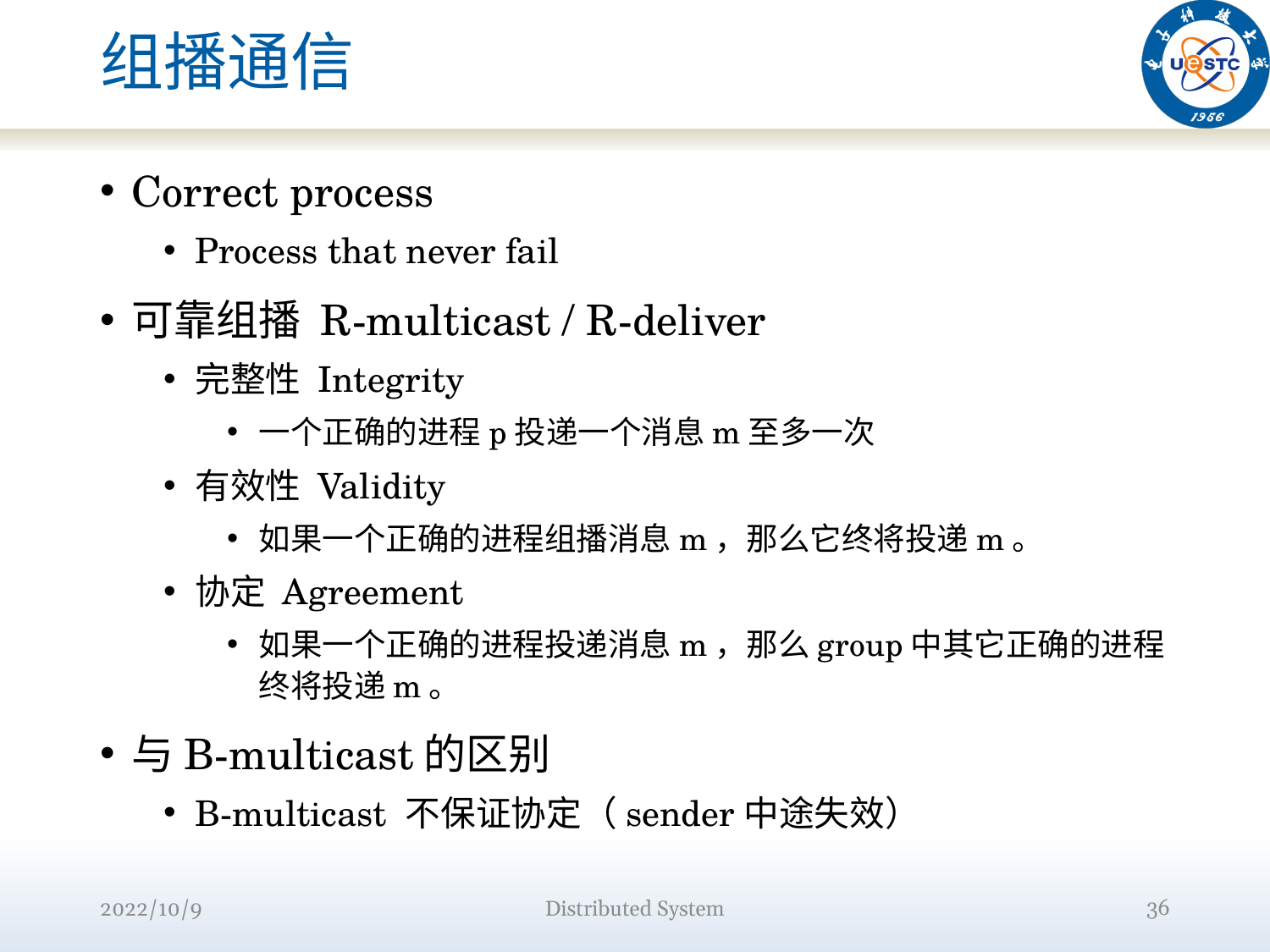

# 组播通信
Correct process
Process that never fail
可靠组播 R-multicast / R-deliver
完整性 Integrity
一个正确的进程p投递一个消息m至多一次
有效性 Validity
如果一个正确的进程组播消息m，那么它终将投递m。
协定 Agreement
如果一个正确的进程投递消息m，那么group中其它正确的进程终将投递m。
与B-multicast的区别
B-multicast 不保证协定（sender中途失效）
2022/10/9
Distributed System
36